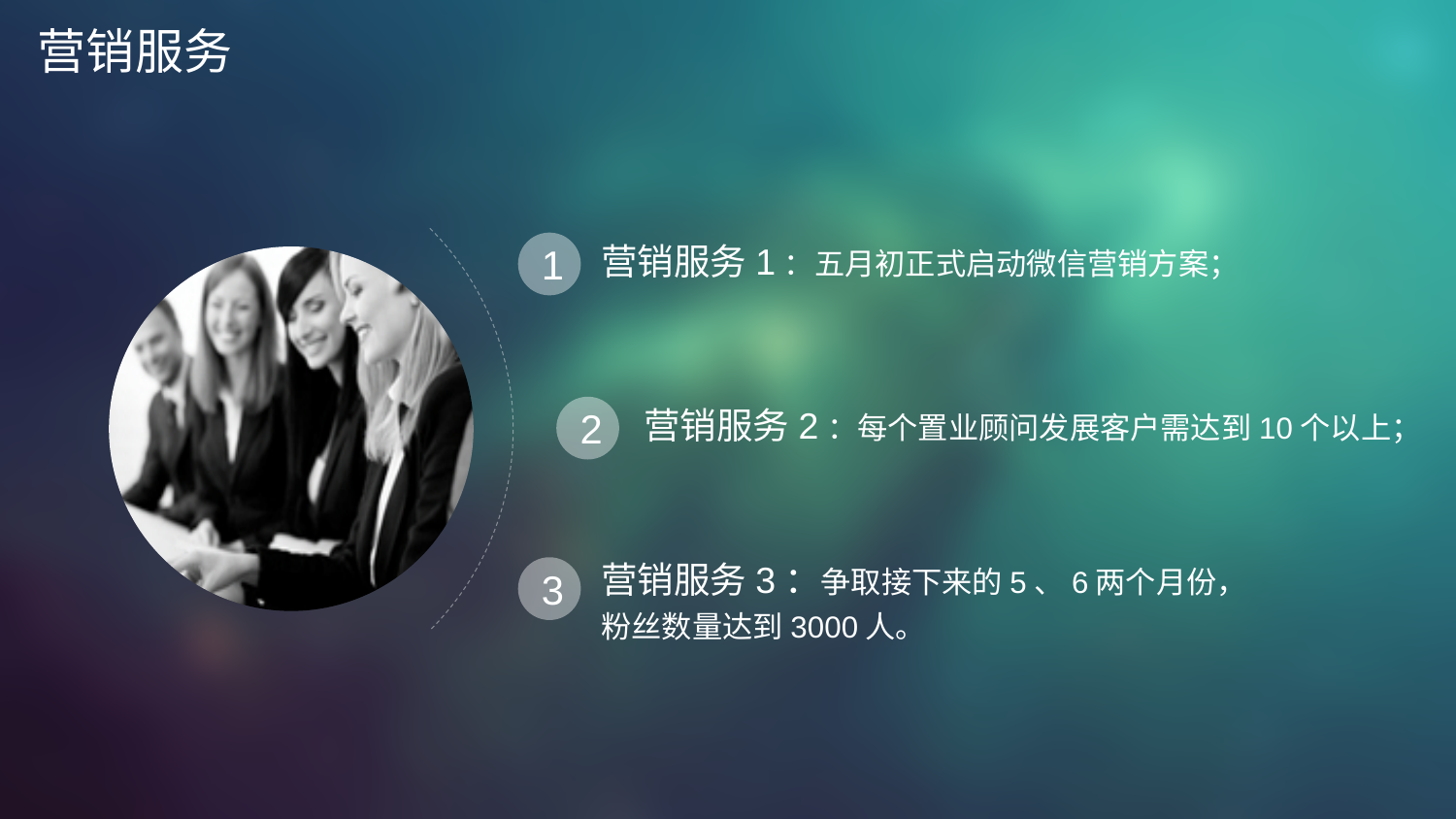

营销服务

营销服务1：五月初正式启动微信营销方案；
1

营销服务2：每个置业顾问发展客户需达到10个以上；
2
营销服务3：争取接下来的5、6两个月份，粉丝数量达到3000人。
3